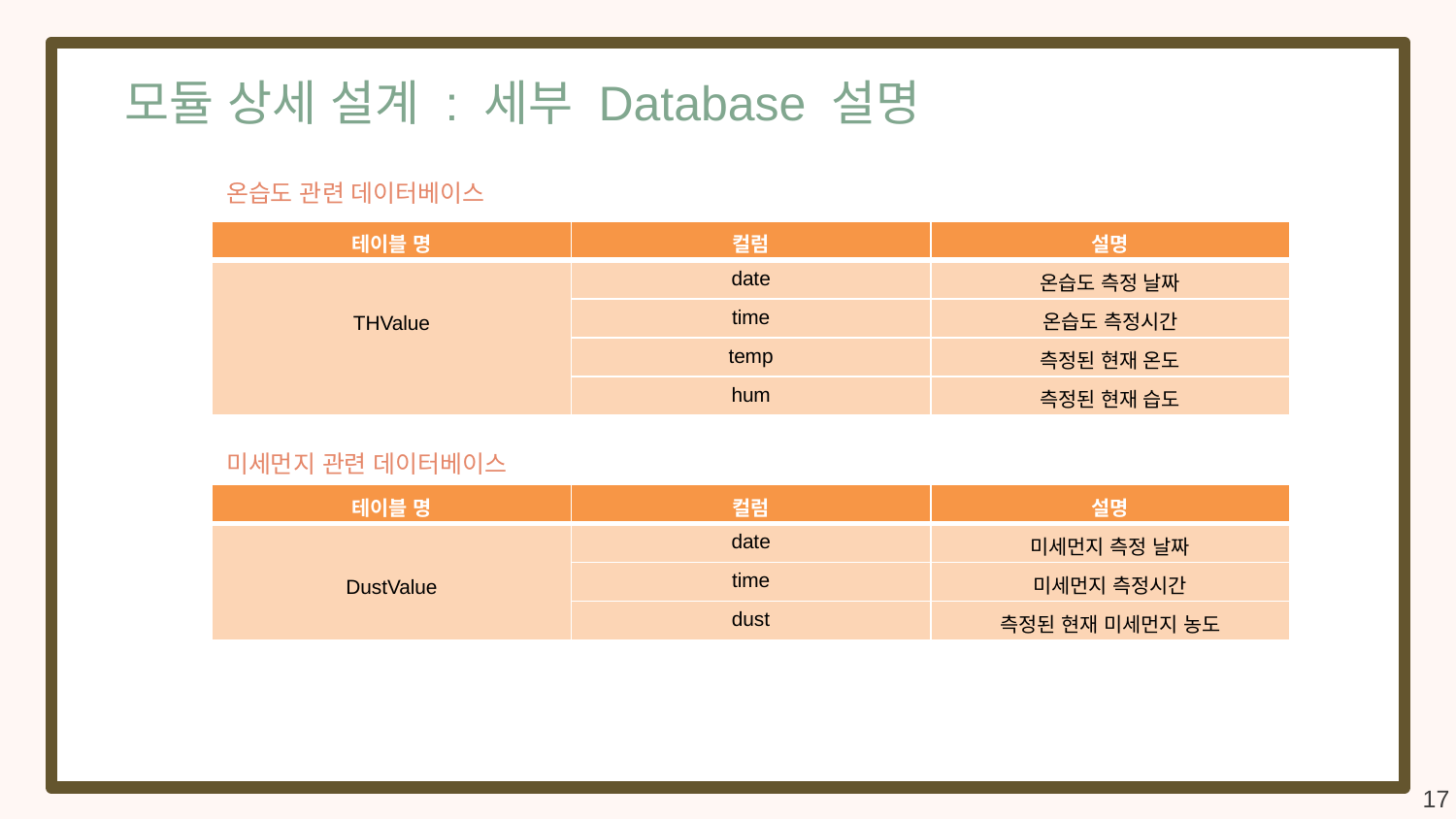

모듈 상세 설계 : 세부 Database 설명
온습도 관련 데이터베이스
| 테이블 명 | 컬럼 | 설명 |
| --- | --- | --- |
| THValue | date | 온습도 측정 날짜 |
|  | time | 온습도 측정시간 |
|  | temp | 측정된 현재 온도 |
|  | hum | 측정된 현재 습도 |
미세먼지 관련 데이터베이스
| 테이블 명 | 컬럼 | 설명 |
| --- | --- | --- |
| DustValue | date | 미세먼지 측정 날짜 |
|  | time | 미세먼지 측정시간 |
|  | dust | 측정된 현재 미세먼지 농도 |
17